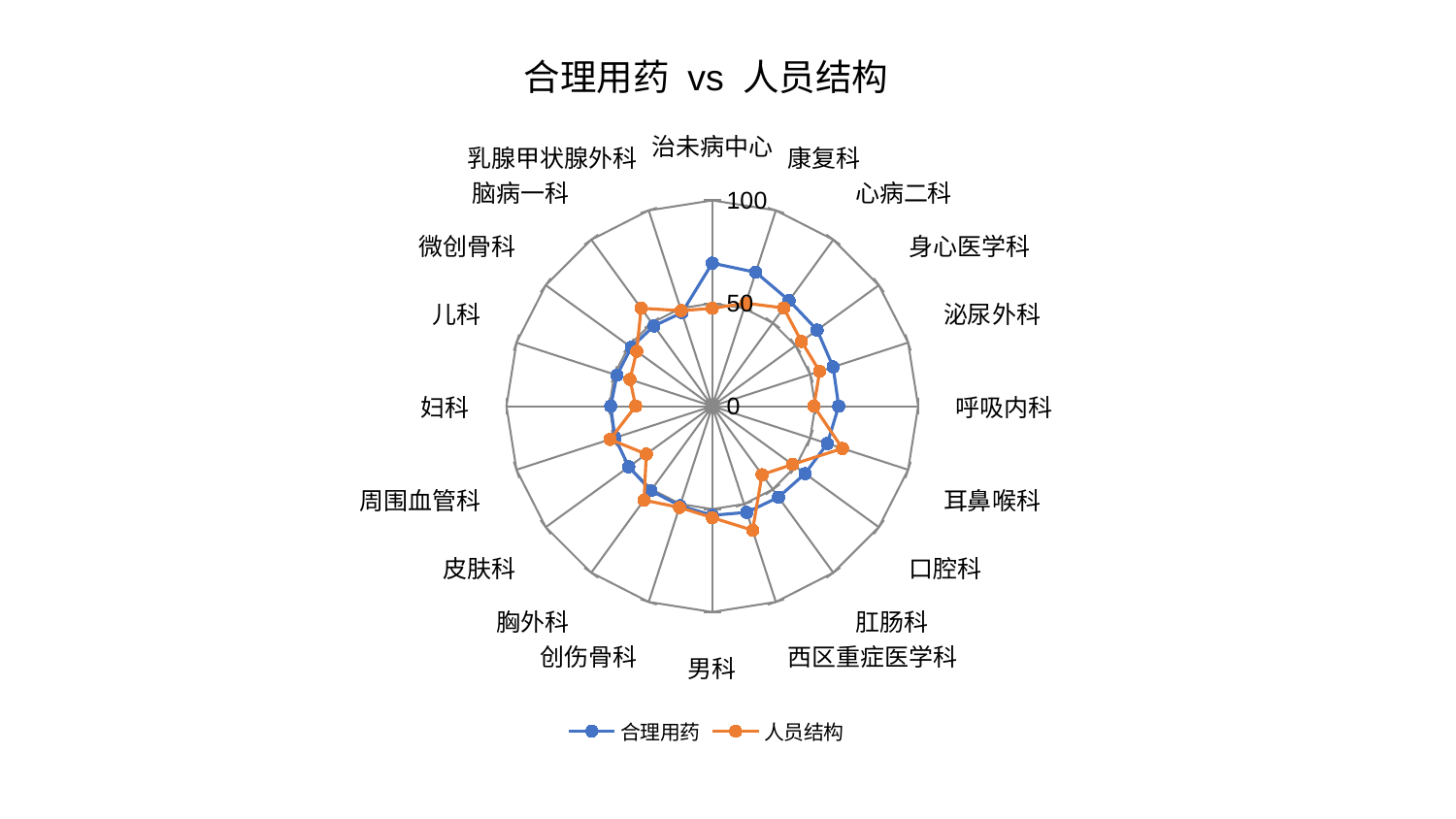

### Chart: 合理用药 vs 人员结构

| Category | 合理用药 | 人员结构 |
|---|---|---|
| 治未病中心 | 69.50929557389925 | 47.57275030750034 |
| 康复科 | 68.38910101372933 | 52.653314608123296 |
| 心病二科 | 63.4695718133193 | 58.98533134059614 |
| 身心医学科 | 62.963290979635175 | 53.534293654517526 |
| 泌尿外科 | 61.71528149438109 | 54.84254482905688 |
| 呼吸内科 | 61.39970882858723 | 49.33320162444039 |
| 耳鼻喉科 | 58.75795048647131 | 66.49356996814713 |
| 口腔科 | 55.73648617177212 | 48.15051858285683 |
| 肛肠科 | 54.68843227880459 | 41.15023150723613 |
| 西区重症医学科 | 54.270716067520304 | 63.38870258729589 |
| 男科 | 53.02019325648605 | 54.15265320763363 |
| 创伤骨科 | 50.8481075274156 | 51.71328086425203 |
| 胸外科 | 50.76250412524564 | 56.44595547783248 |
| 皮肤科 | 50.151770119657535 | 39.62111816850293 |
| 周围血管科 | 49.70957348656059 | 52.22624477117236 |
| 妇科 | 49.341166689828285 | 37.23821569199278 |
| 儿科 | 48.69880441146866 | 42.04367250950944 |
| 微创骨科 | 48.6658954540803 | 45.4085912939873 |
| 脑病一科 | 48.22007182756105 | 58.815750688481046 |
| 乳腺甲状腺外科 | 47.80107325748791 | 48.82434914575521 |
51